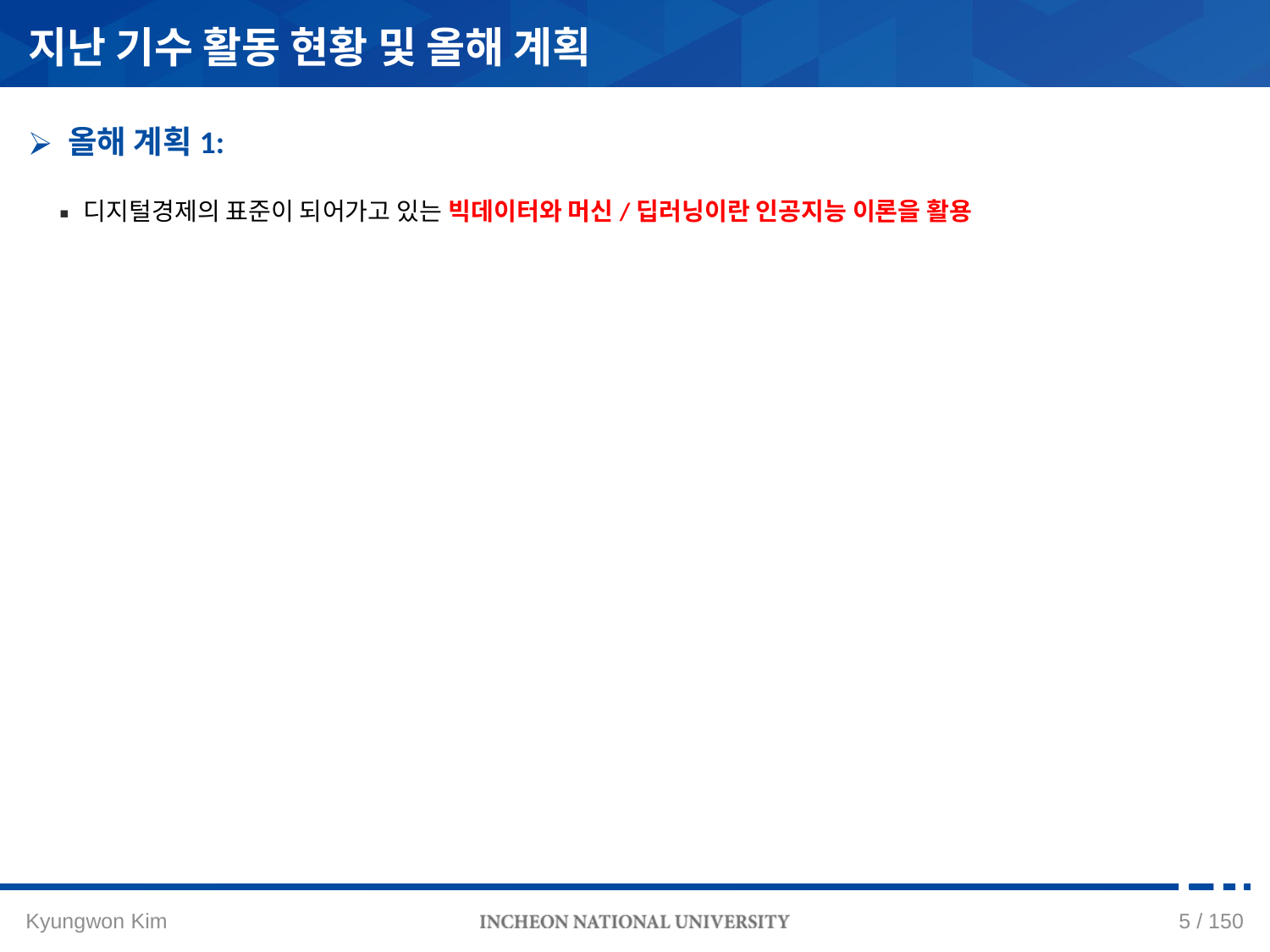

지난 기수 활동 현황 및 올해 계획
올해 계획1:
디지털경제의 표준이 되어가고 있는 빅데이터와 머신/딥러닝이란 인공지능 이론을 활용
5 / 150